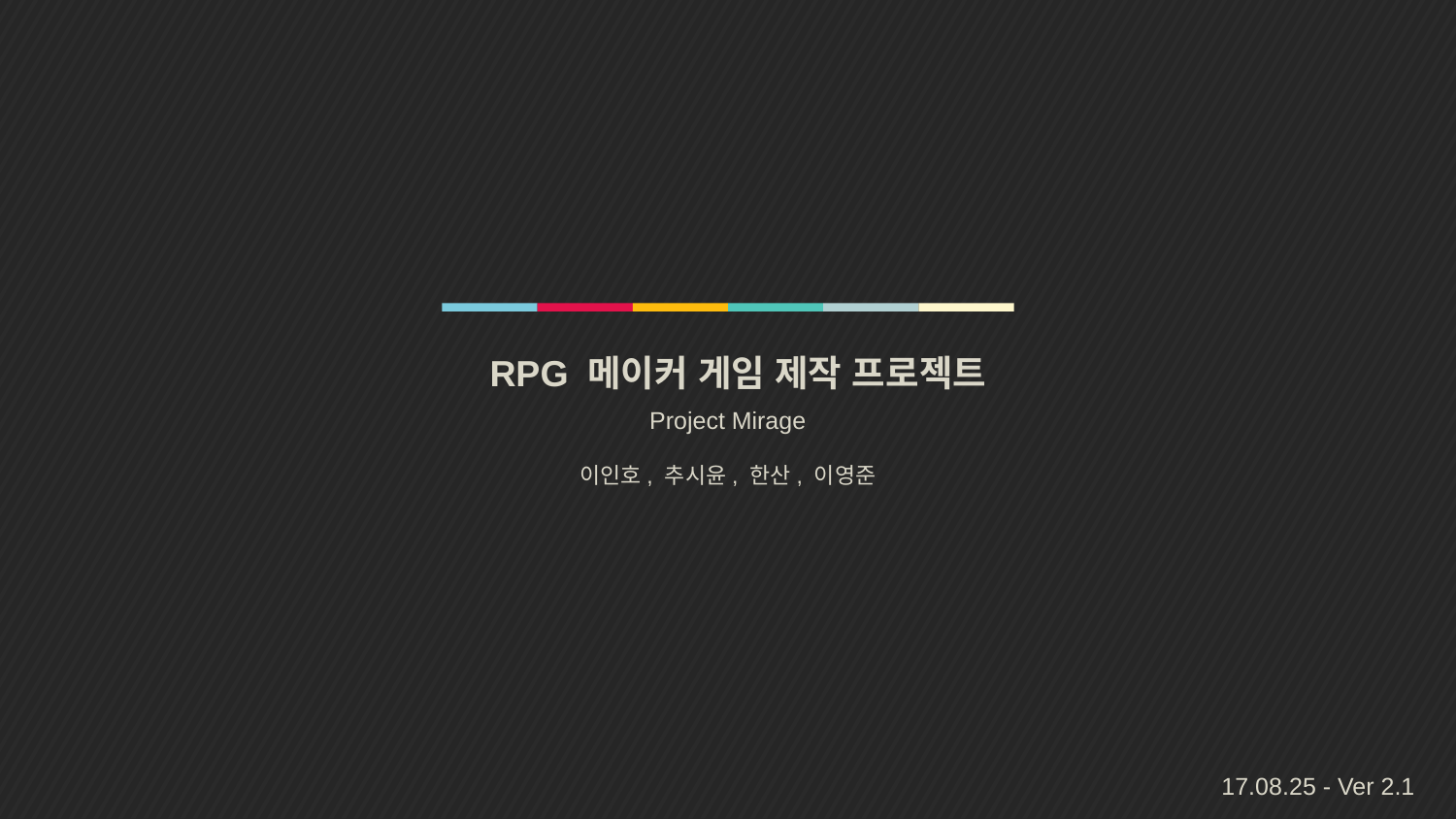

RPG 메이커 게임 제작 프로젝트
Project Mirage
이인호, 추시윤, 한산, 이영준
17.08.25 - Ver 2.1